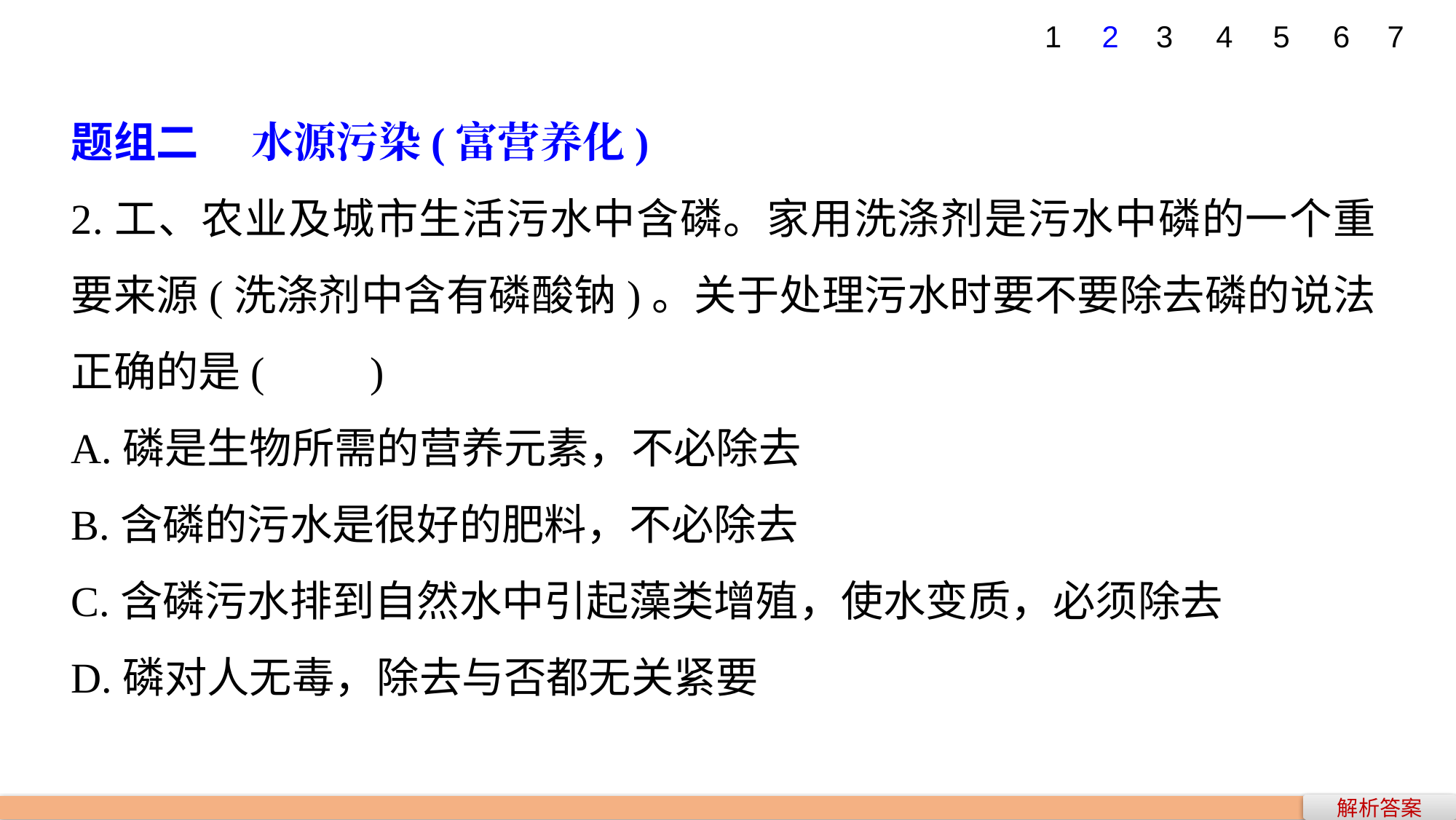

1
2
3
4
5
6
7
题组二 　水源污染(富营养化)
2.工、农业及城市生活污水中含磷。家用洗涤剂是污水中磷的一个重要来源(洗涤剂中含有磷酸钠)。关于处理污水时要不要除去磷的说法正确的是(　　)
A.磷是生物所需的营养元素，不必除去
B.含磷的污水是很好的肥料，不必除去
C.含磷污水排到自然水中引起藻类增殖，使水变质，必须除去
D.磷对人无毒，除去与否都无关紧要
解析答案